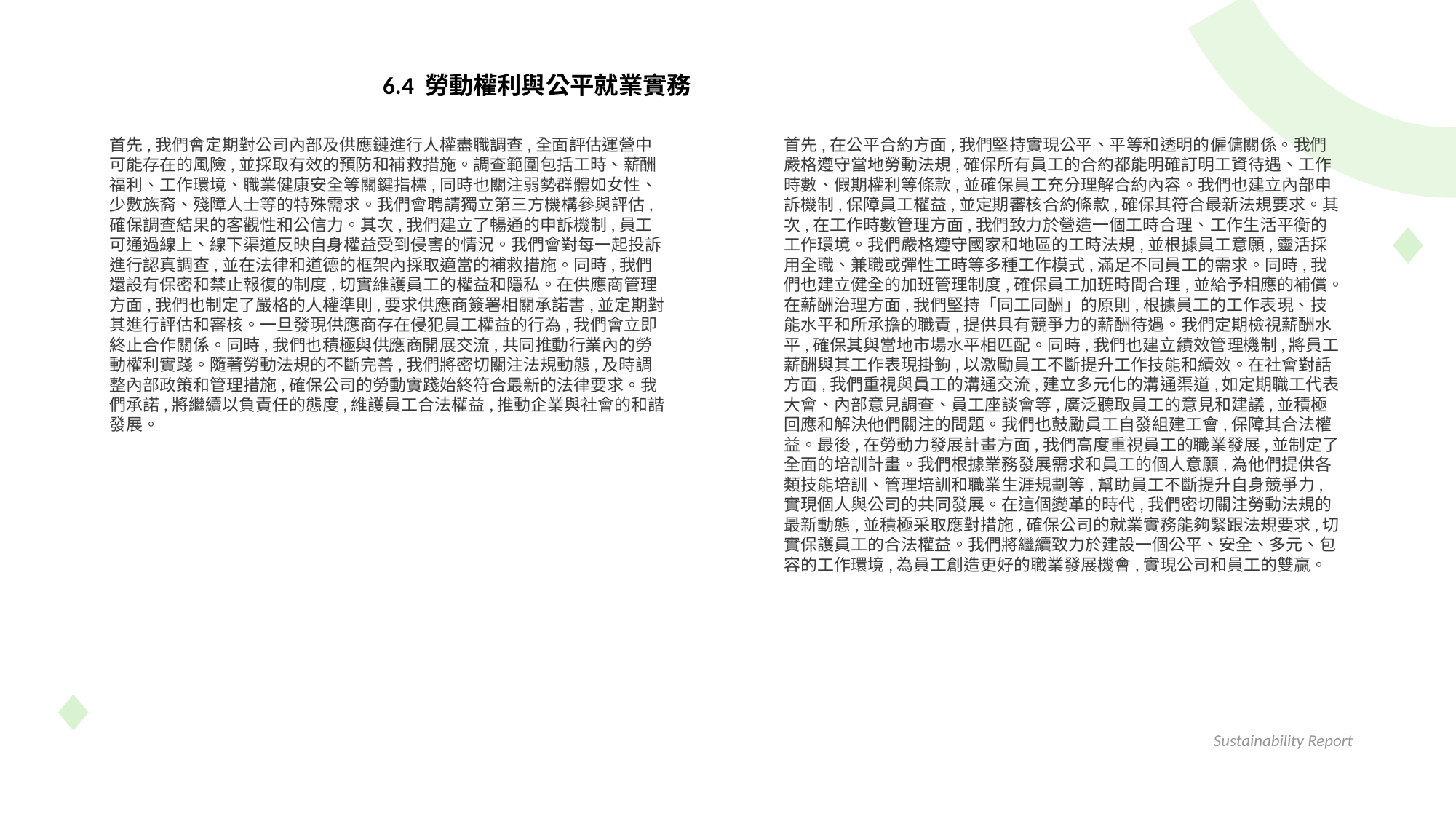

6.4 勞動權利與公平就業實務
首先,我們會定期對公司內部及供應鏈進行人權盡職調查,全面評估運營中可能存在的風險,並採取有效的預防和補救措施。調查範圍包括工時、薪酬福利、工作環境、職業健康安全等關鍵指標,同時也關注弱勢群體如女性、少數族裔、殘障人士等的特殊需求。我們會聘請獨立第三方機構參與評估,確保調查結果的客觀性和公信力。其次,我們建立了暢通的申訴機制,員工可通過線上、線下渠道反映自身權益受到侵害的情況。我們會對每一起投訴進行認真調查,並在法律和道德的框架內採取適當的補救措施。同時,我們還設有保密和禁止報復的制度,切實維護員工的權益和隱私。在供應商管理方面,我們也制定了嚴格的人權準則,要求供應商簽署相關承諾書,並定期對其進行評估和審核。一旦發現供應商存在侵犯員工權益的行為,我們會立即終止合作關係。同時,我們也積極與供應商開展交流,共同推動行業內的勞動權利實踐。隨著勞動法規的不斷完善,我們將密切關注法規動態,及時調整內部政策和管理措施,確保公司的勞動實踐始終符合最新的法律要求。我們承諾,將繼續以負責任的態度,維護員工合法權益,推動企業與社會的和諧發展。
首先,在公平合約方面,我們堅持實現公平、平等和透明的僱傭關係。我們嚴格遵守當地勞動法規,確保所有員工的合約都能明確訂明工資待遇、工作時數、假期權利等條款,並確保員工充分理解合約內容。我們也建立內部申訴機制,保障員工權益,並定期審核合約條款,確保其符合最新法規要求。其次,在工作時數管理方面,我們致力於營造一個工時合理、工作生活平衡的工作環境。我們嚴格遵守國家和地區的工時法規,並根據員工意願,靈活採用全職、兼職或彈性工時等多種工作模式,滿足不同員工的需求。同時,我們也建立健全的加班管理制度,確保員工加班時間合理,並給予相應的補償。在薪酬治理方面,我們堅持「同工同酬」的原則,根據員工的工作表現、技能水平和所承擔的職責,提供具有競爭力的薪酬待遇。我們定期檢視薪酬水平,確保其與當地市場水平相匹配。同時,我們也建立績效管理機制,將員工薪酬與其工作表現掛鉤,以激勵員工不斷提升工作技能和績效。在社會對話方面,我們重視與員工的溝通交流,建立多元化的溝通渠道,如定期職工代表大會、內部意見調查、員工座談會等,廣泛聽取員工的意見和建議,並積極回應和解決他們關注的問題。我們也鼓勵員工自發組建工會,保障其合法權益。最後,在勞動力發展計畫方面,我們高度重視員工的職業發展,並制定了全面的培訓計畫。我們根據業務發展需求和員工的個人意願,為他們提供各類技能培訓、管理培訓和職業生涯規劃等,幫助員工不斷提升自身競爭力,實現個人與公司的共同發展。在這個變革的時代,我們密切關注勞動法規的最新動態,並積極采取應對措施,確保公司的就業實務能夠緊跟法規要求,切實保護員工的合法權益。我們將繼續致力於建設一個公平、安全、多元、包容的工作環境,為員工創造更好的職業發展機會,實現公司和員工的雙贏。
Sustainability Report